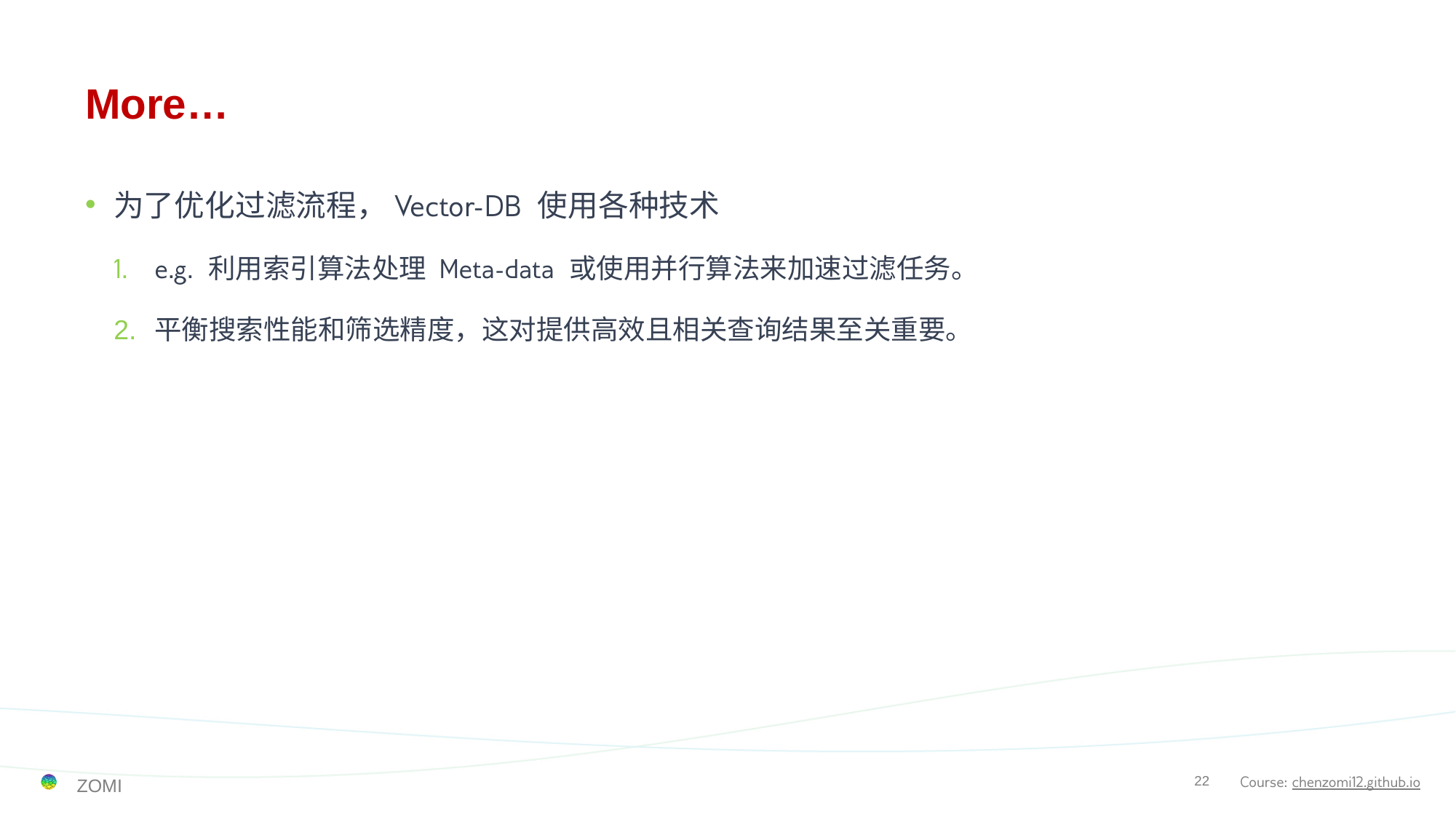

# More…
为了优化过滤流程，Vector-DB 使用各种技术
e.g. 利用索引算法处理 Meta-data 或使用并行算法来加速过滤任务。
平衡搜索性能和筛选精度，这对提供高效且相关查询结果至关重要。